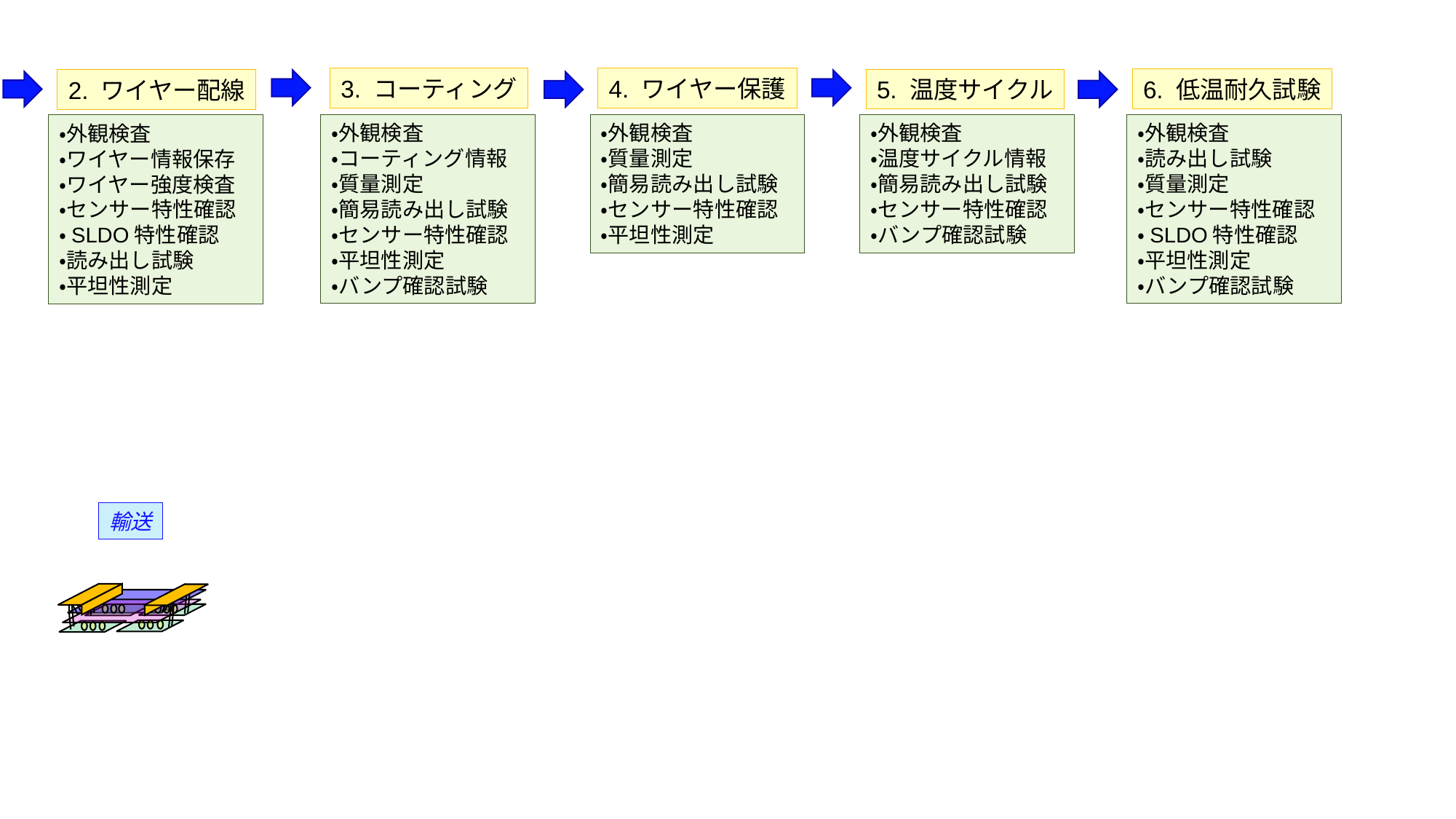

1. 部品貼り付け
4. ワイヤー保護
3. コーティング
6. 低温耐久試験
5. 温度サイクル
2. ワイヤー配線

・外観検査
・コーティング情報
・質量測定
・簡易読み出し試験
・センサー特性確認
・平坦性測定
・バンプ確認試験
・外観検査
・質量測定
・簡易読み出し試験
・センサー特性確認
・平坦性測定
・外観検査
・読み出し試験
・質量測定
・センサー特性確認
・SLDO特性確認
・平坦性測定
・バンプ確認試験
・外観検査
・温度サイクル情報
・簡易読み出し試験
・センサー特性確認
・バンプ確認試験
・外観検査
・ワイヤー情報保存
・ワイヤー強度検査
・センサー特性確認
・SLDO特性確認
・読み出し試験
・平坦性測定
・外観検査
・平坦性測定
・質量測定
・接着剤情報の保存
輸送